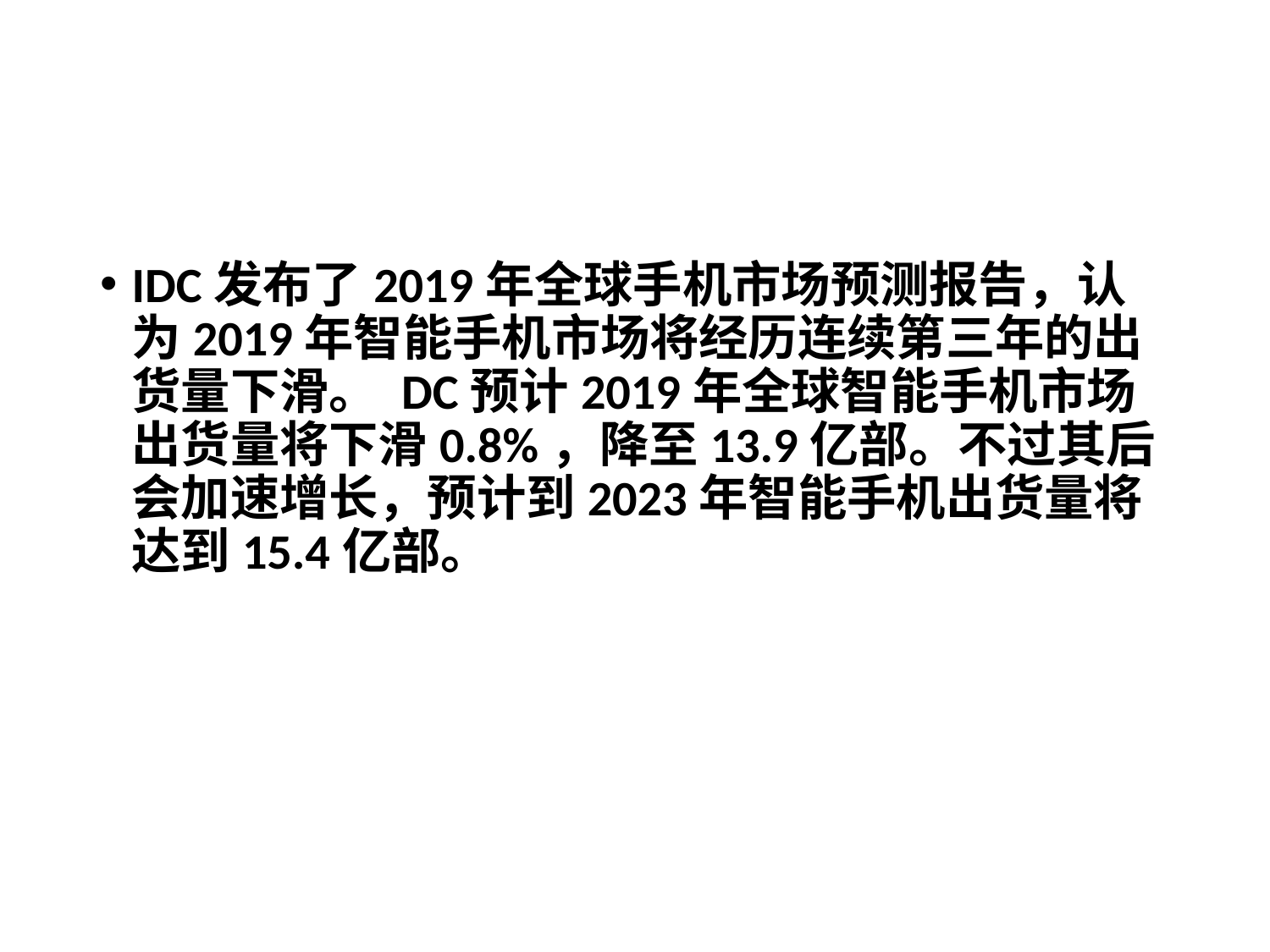

#
IDC发布了2019年全球手机市场预测报告，认为2019年智能手机市场将经历连续第三年的出货量下滑。 DC预计2019年全球智能手机市场出货量将下滑0.8%，降至13.9亿部。不过其后会加速增长，预计到2023年智能手机出货量将达到15.4亿部。